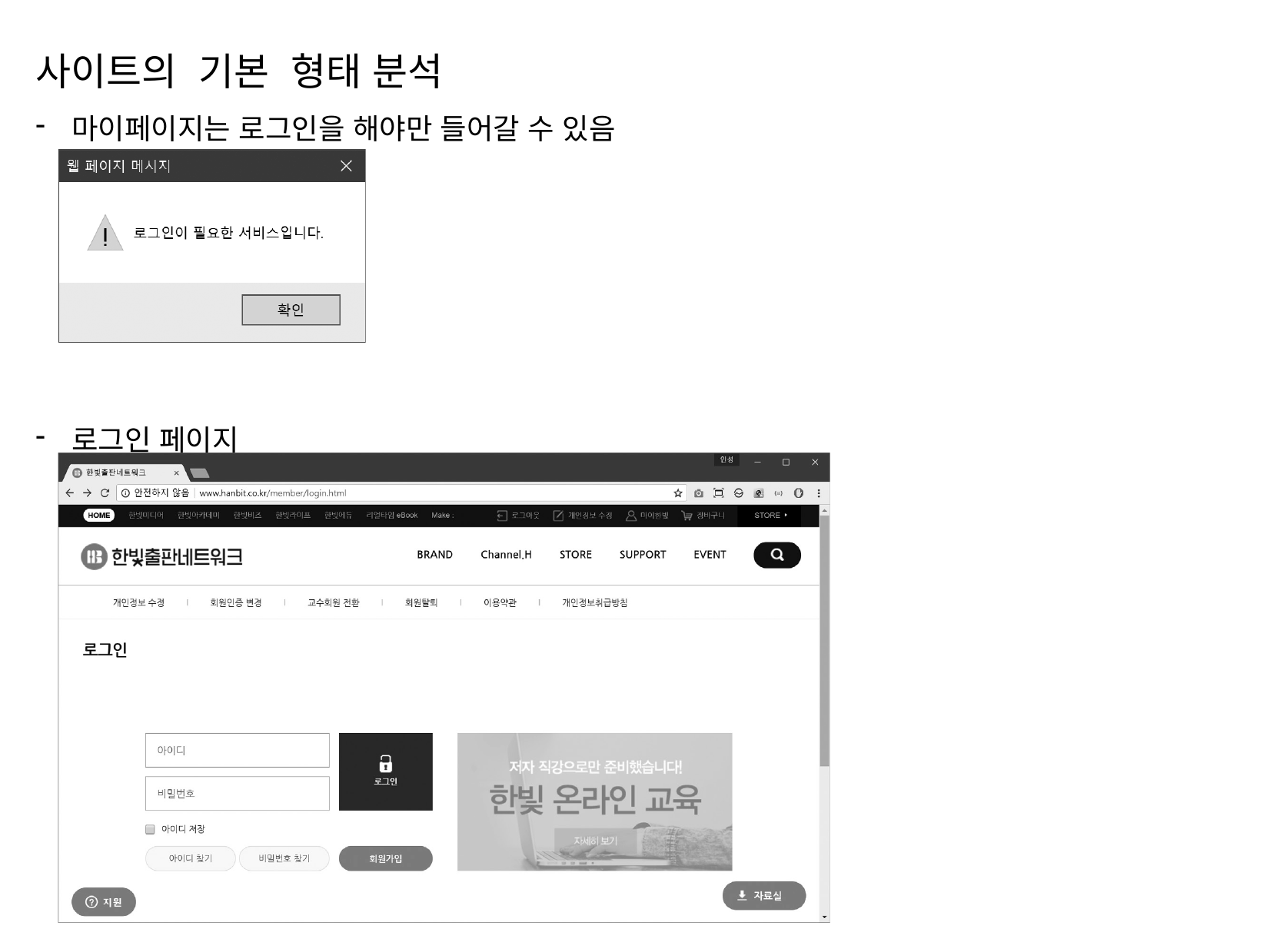

사이트의  기본  형태 분석
마이페이지는 로그인을 해야만 들어갈 수 있음

로그인 페이지